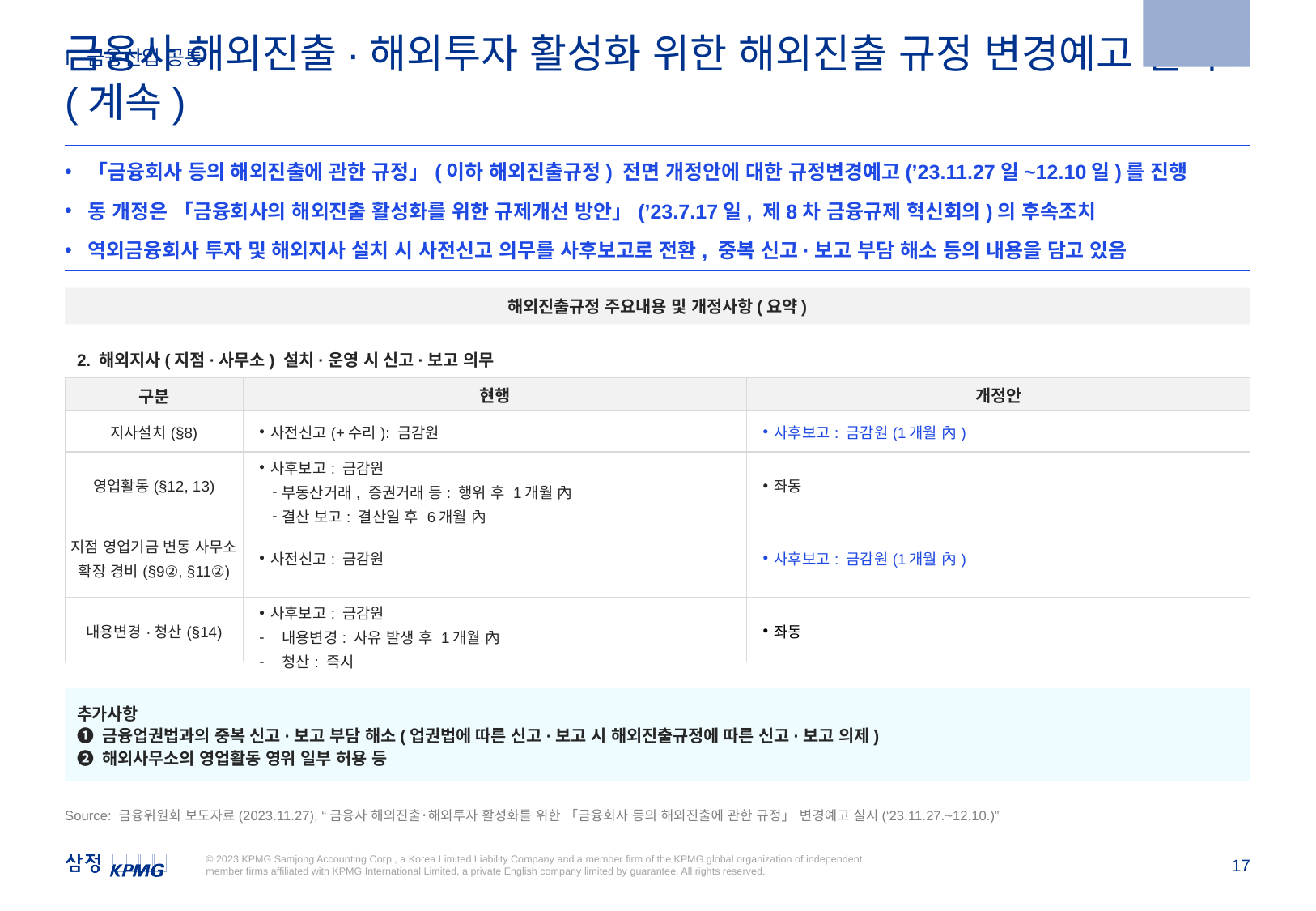

2023.11.27
I. 금융산업 공통
금융사 해외진출·해외투자 활성화 위한 해외진출 규정 변경예고 실시 (계속)
「금융회사 등의 해외진출에 관한 규정」(이하 해외진출규정) 전면 개정안에 대한 규정변경예고(’23.11.27일~12.10일)를 진행
동 개정은 「금융회사의 해외진출 활성화를 위한 규제개선 방안」(’23.7.17일, 제8차 금융규제 혁신회의)의 후속조치
역외금융회사 투자 및 해외지사 설치 시 사전신고 의무를 사후보고로 전환, 중복 신고·보고 부담 해소 등의 내용을 담고 있음
해외진출규정 주요내용 및 개정사항(요약)
2. 해외지사(지점·사무소) 설치·운영 시 신고·보고 의무
| 구분 | 현행 | 개정안 |
| --- | --- | --- |
| 지사설치(§8) | 사전신고(+수리): 금감원 | 사후보고: 금감원(1개월 內) |
| 영업활동(§12, 13) | 사후보고: 금감원 부동산거래, 증권거래 등: 행위 후 1개월 內 결산 보고: 결산일 후 6개월 內 | 좌동 |
| 지점 영업기금 변동 사무소 확장 경비(§9②, §11②) | 사전신고: 금감원 | 사후보고: 금감원(1개월 內) |
| 내용변경·청산(§14) | 사후보고: 금감원 내용변경: 사유 발생 후 1개월 內 청산: 즉시 | 좌동 |
추가사항
❶ 금융업권법과의 중복 신고·보고 부담 해소(업권법에 따른 신고·보고 시 해외진출규정에 따른 신고·보고 의제)
❷ 해외사무소의 영업활동 영위 일부 허용 등
Source: 금융위원회 보도자료(2023.11.27), “금융사 해외진출･해외투자 활성화를 위한 「금융회사 등의 해외진출에 관한 규정」 변경예고 실시(‘23.11.27.~12.10.)”